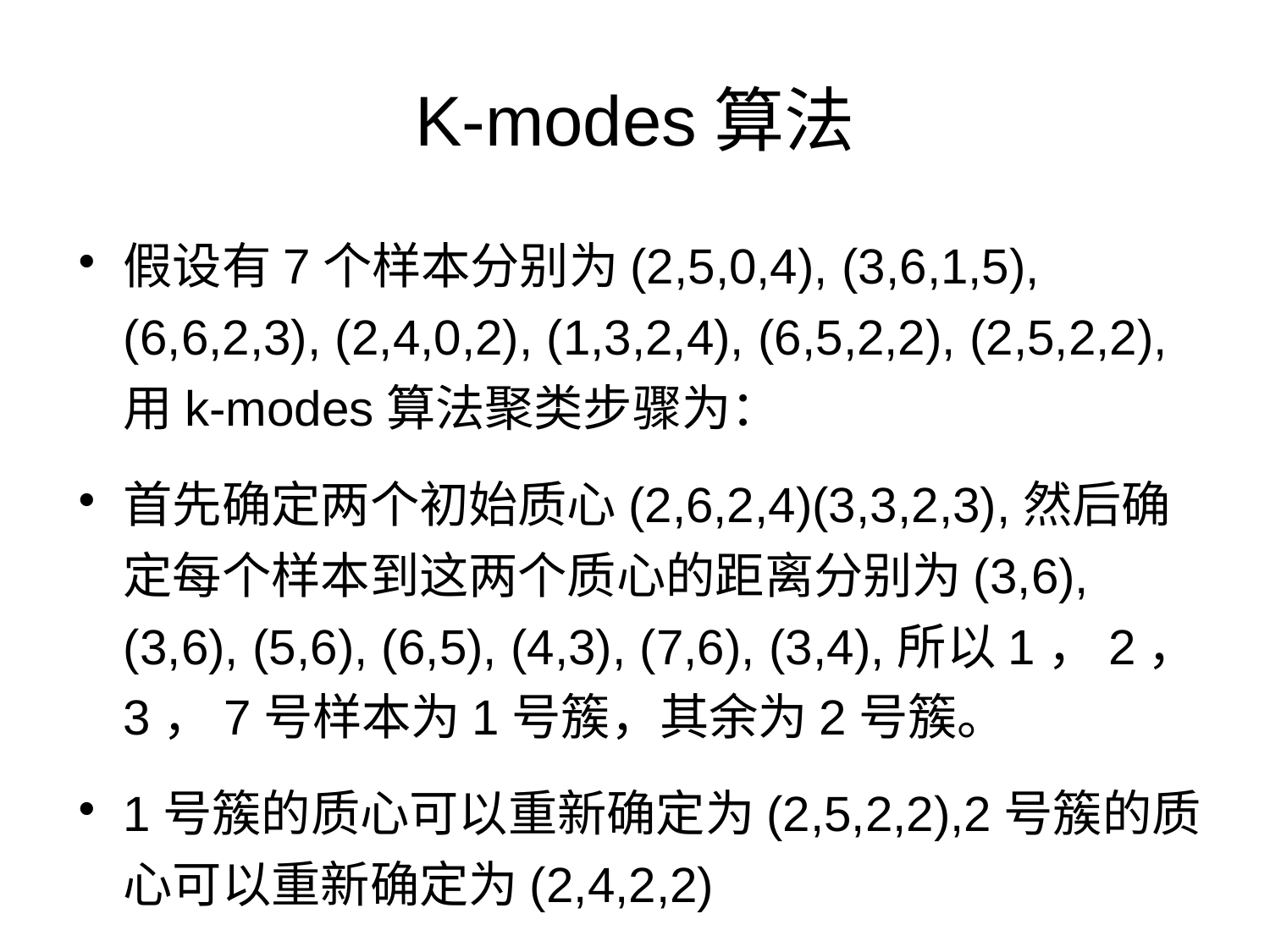

# K-modes算法
假设有7个样本分别为(2,5,0,4), (3,6,1,5), (6,6,2,3), (2,4,0,2), (1,3,2,4), (6,5,2,2), (2,5,2,2),用k-modes算法聚类步骤为：
首先确定两个初始质心(2,6,2,4)(3,3,2,3),然后确定每个样本到这两个质心的距离分别为(3,6), (3,6), (5,6), (6,5), (4,3), (7,6), (3,4),所以1，2，3，7号样本为1号簇，其余为2号簇。
1号簇的质心可以重新确定为(2,5,2,2),2号簇的质心可以重新确定为(2,4,2,2)